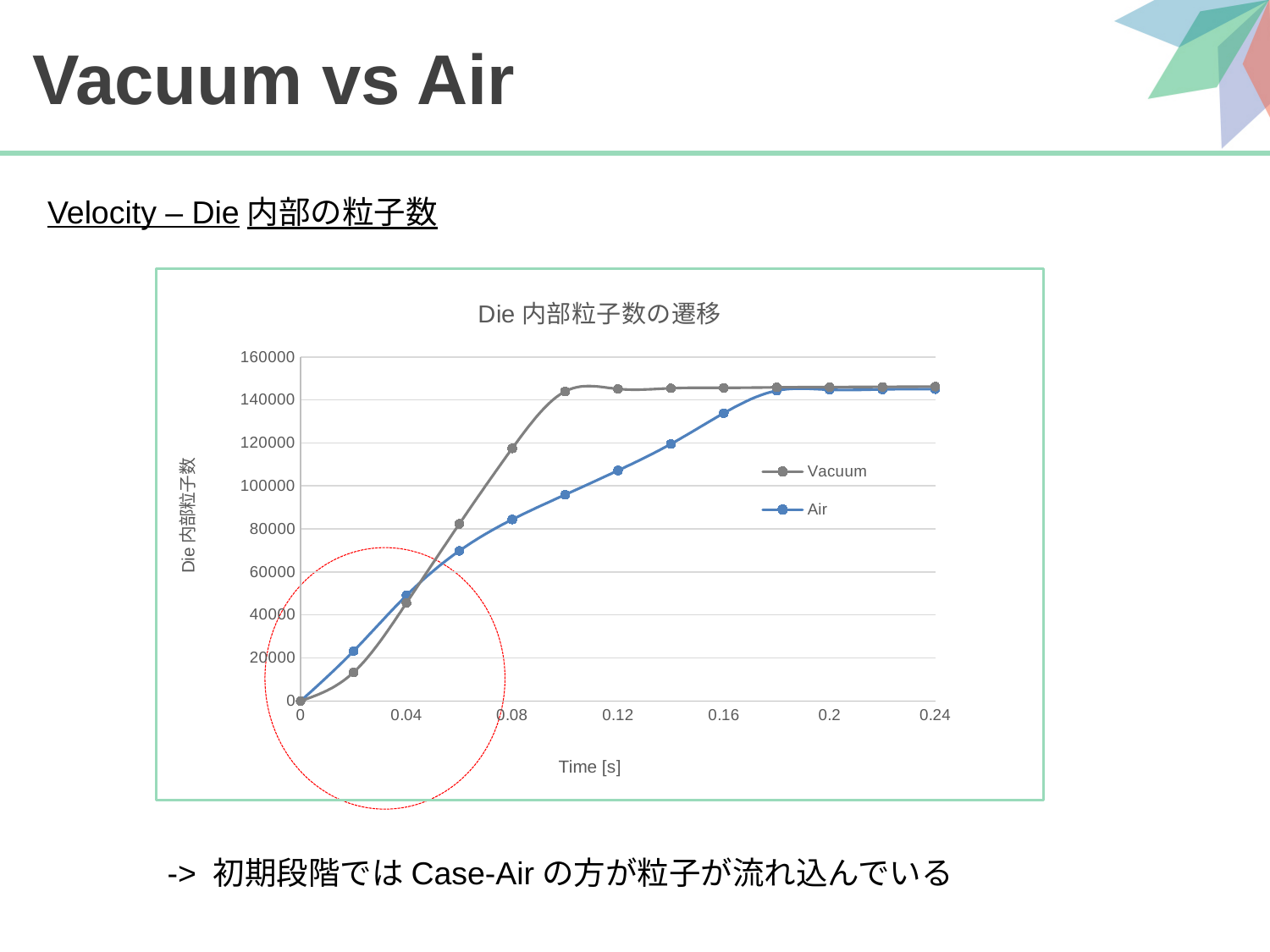

# Vacuum vs Air

Velocity – Die内部の粒子数

### Chart: Die内部粒子数の遷移

| Category | Vacuum | Air |
|---|---|---|
-> 初期段階ではCase-Airの方が粒子が流れ込んでいる